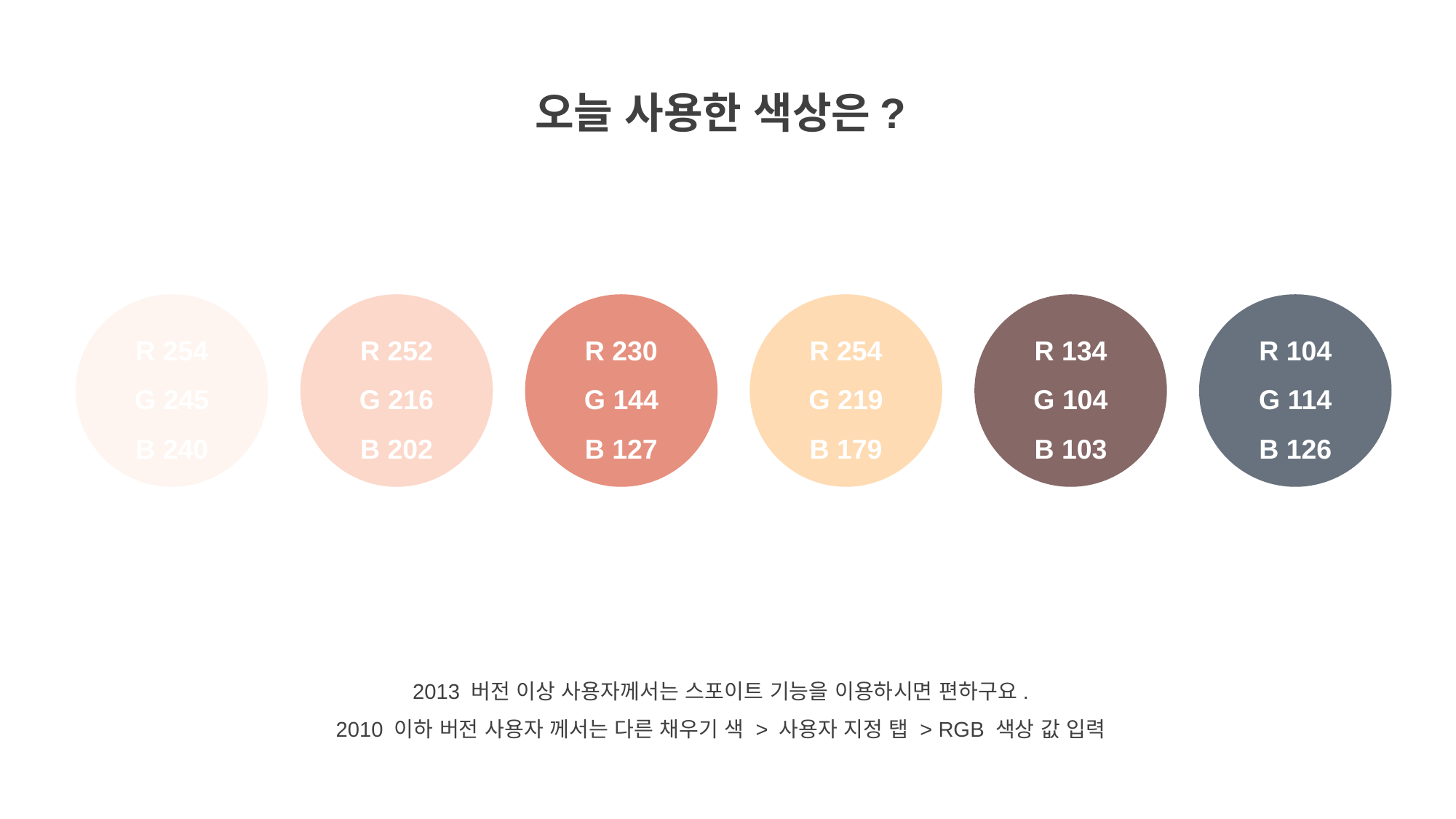

오늘 사용한 색상은?
R 254
G 245
B 240
R 252
G 216
B 202
R 230
G 144
B 127
R 254
G 219
B 179
R 134
G 104
B 103
R 104
G 114
B 126
2013 버전 이상 사용자께서는 스포이트 기능을 이용하시면 편하구요.
2010 이하 버전 사용자 께서는 다른 채우기 색 > 사용자 지정 탭 > RGB 색상 값 입력